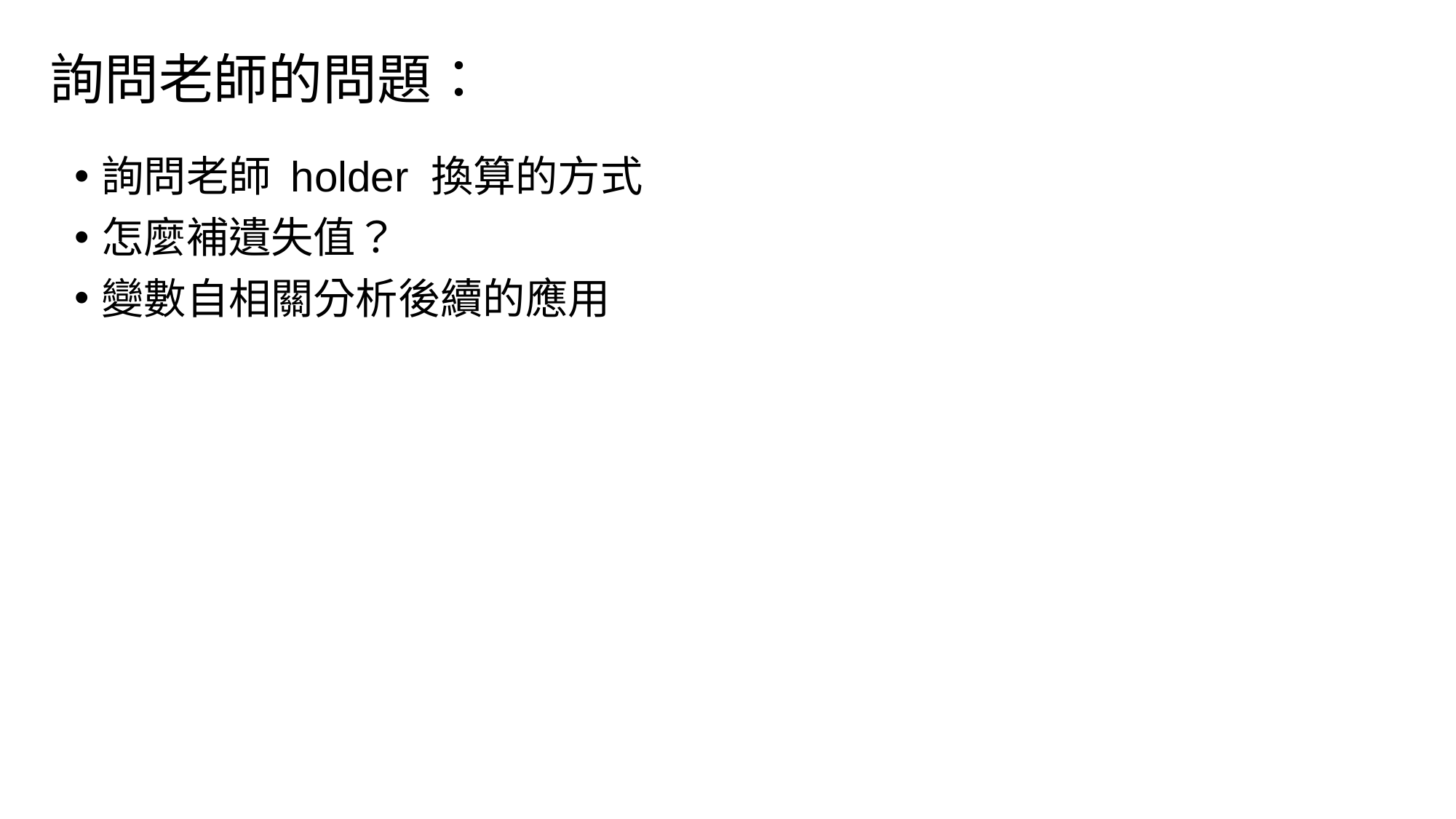

# 詢問老師的問題：
詢問老師 holder 換算的方式
怎麼補遺失值？
變數自相關分析後續的應用